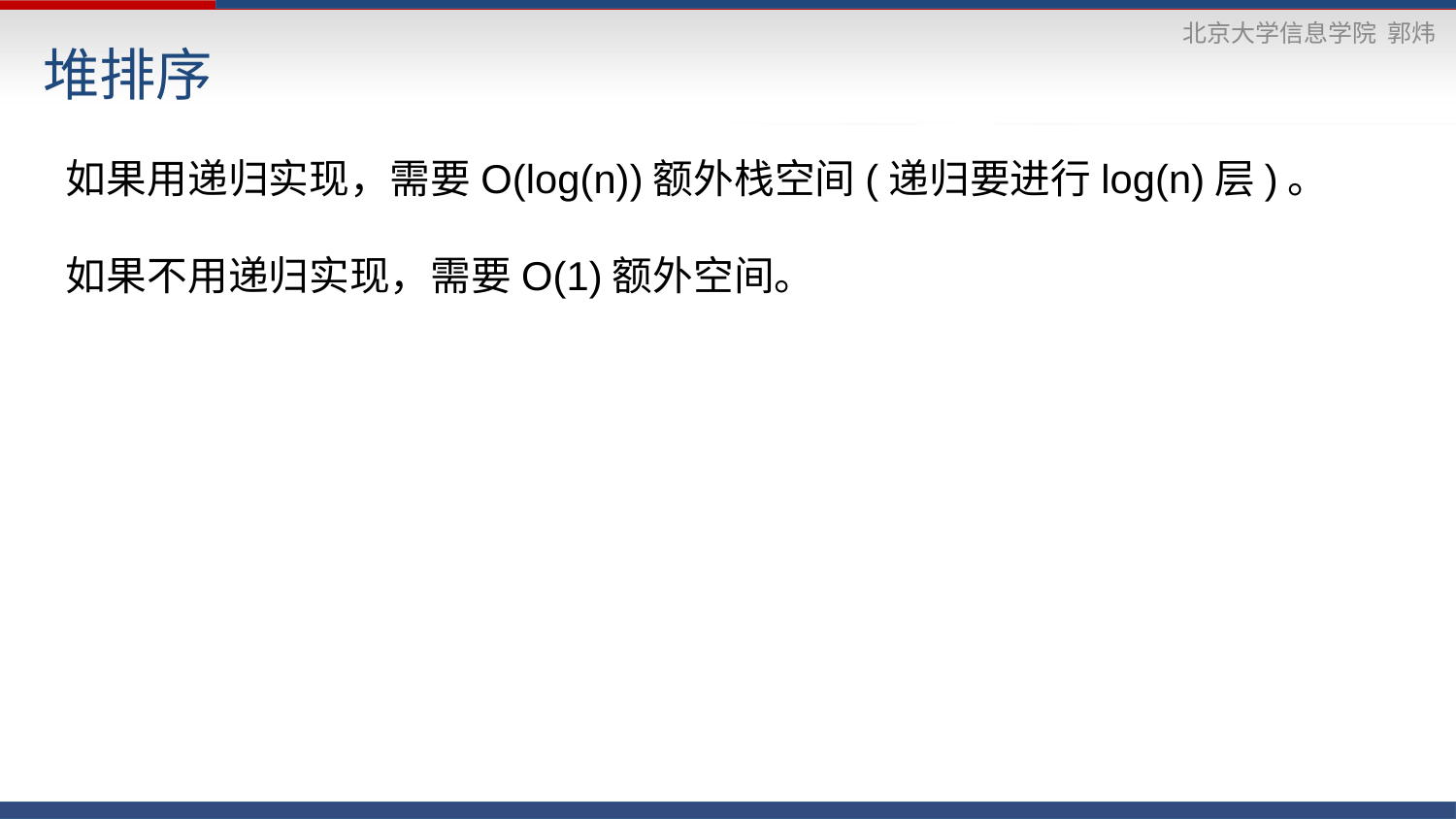

# 堆排序
如果用递归实现，需要O(log(n))额外栈空间(递归要进行log(n)层)。

如果不用递归实现，需要O(1)额外空间。
70